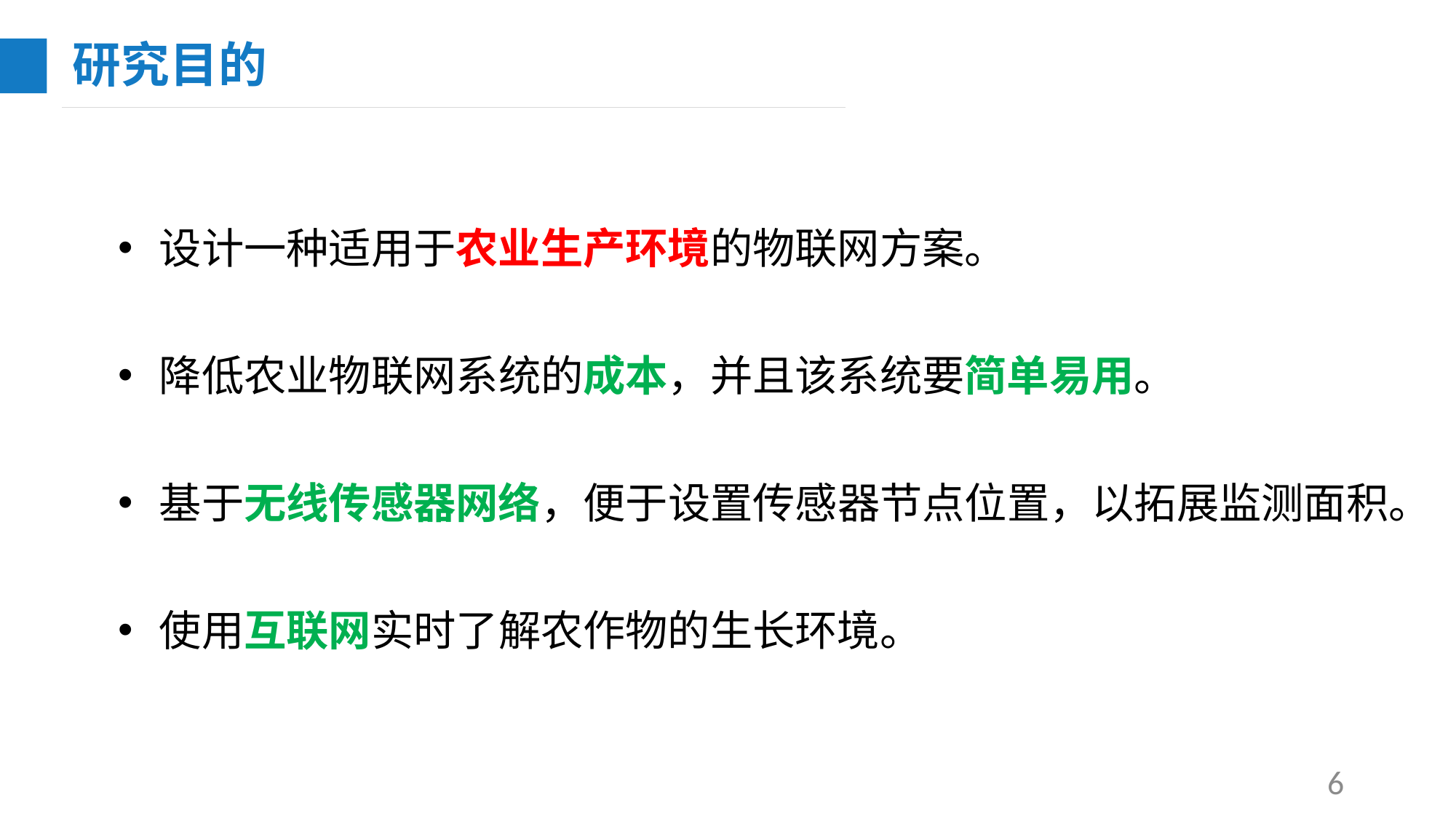

研究目的

设计一种适用于农业生产环境的物联网方案。

降低农业物联网系统的成本，并且该系统要简单易用。

基于无线传感器网络，便于设置传感器节点位置，以拓展监测面积。

使用互联网实时了解农作物的生长环境。
6